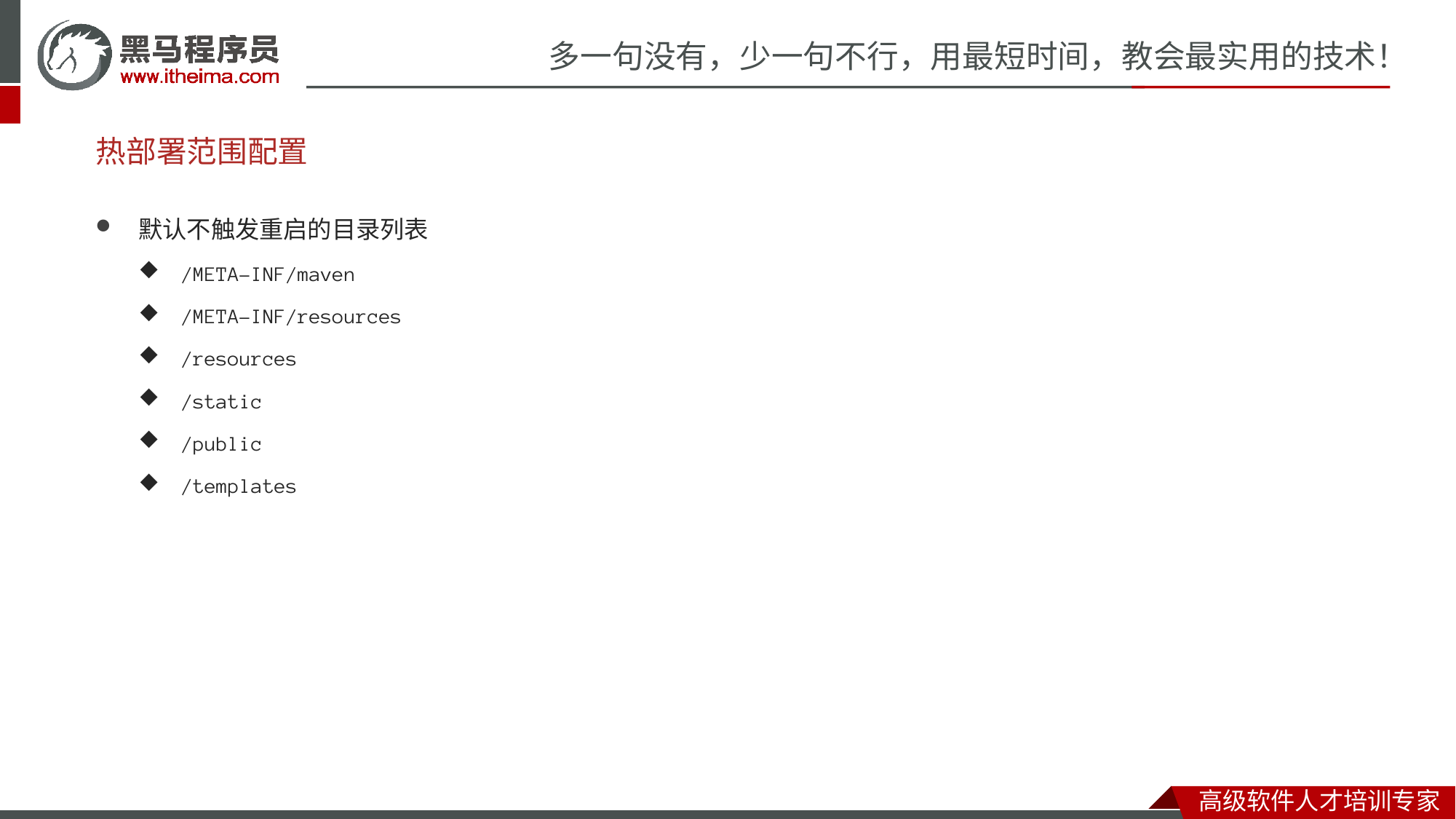

# 热部署范围配置
默认不触发重启的目录列表
/META-INF/maven
/META-INF/resources
/resources
/static
/public
/templates